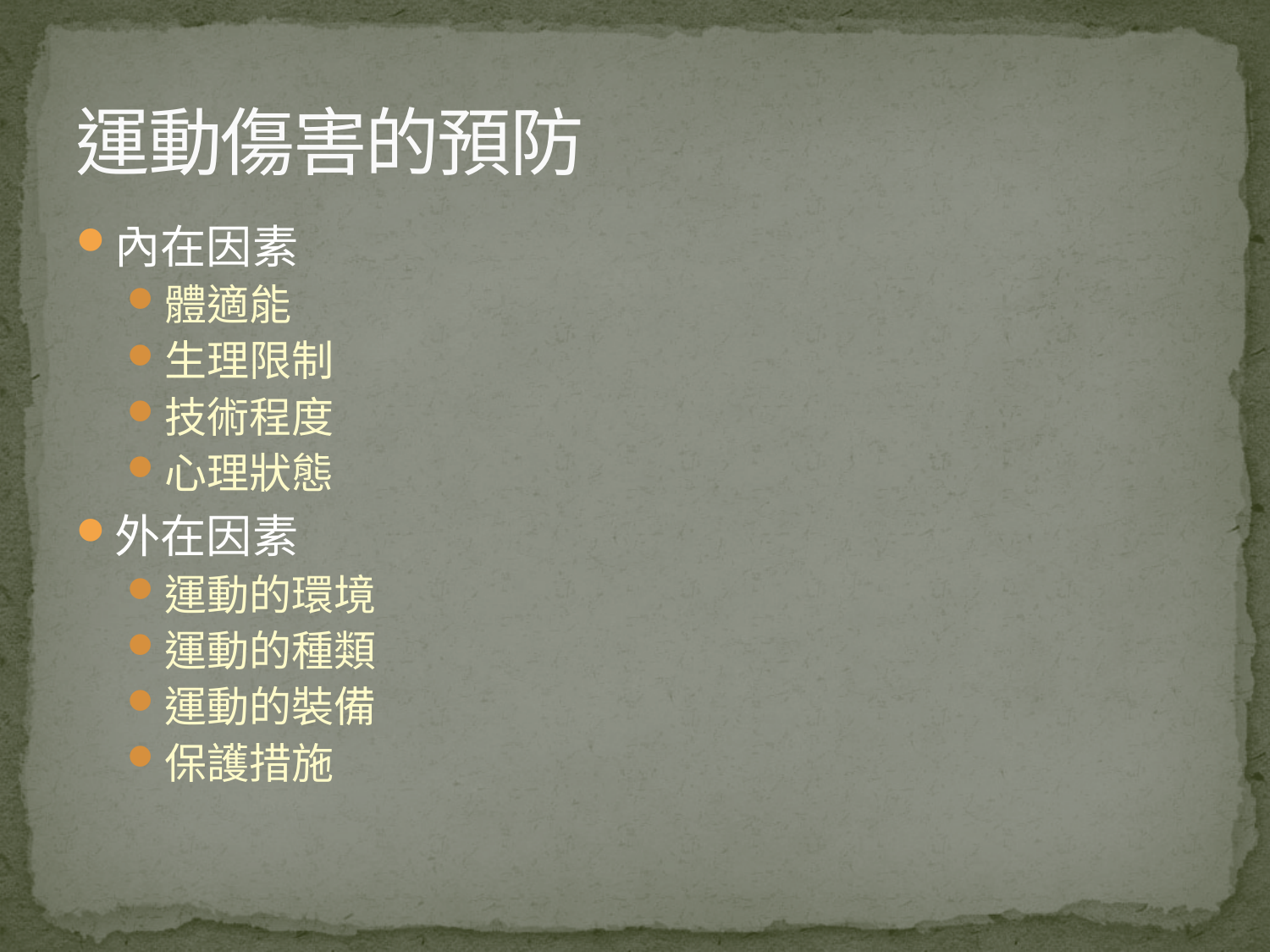

# 運動傷害的預防
內在因素
體適能
生理限制
技術程度
心理狀態
外在因素
運動的環境
運動的種類
運動的裝備
保護措施